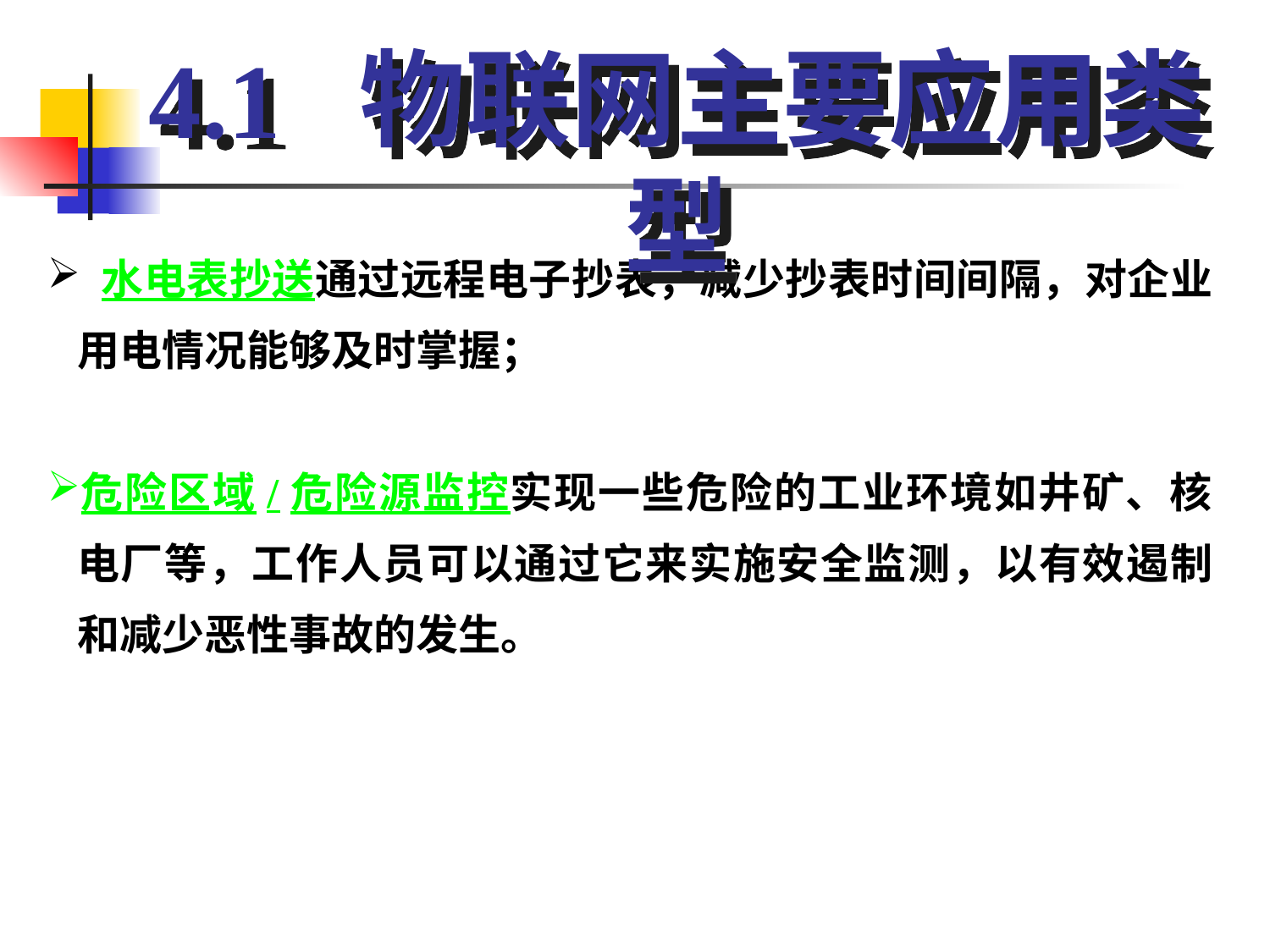

4.1  物联网主要应用类型
 水电表抄送通过远程电子抄表，减少抄表时间间隔，对企业用电情况能够及时掌握；

危险区域/危险源监控实现一些危险的工业环境如井矿、核电厂等，工作人员可以通过它来实施安全监测，以有效遏制和减少恶性事故的发生。